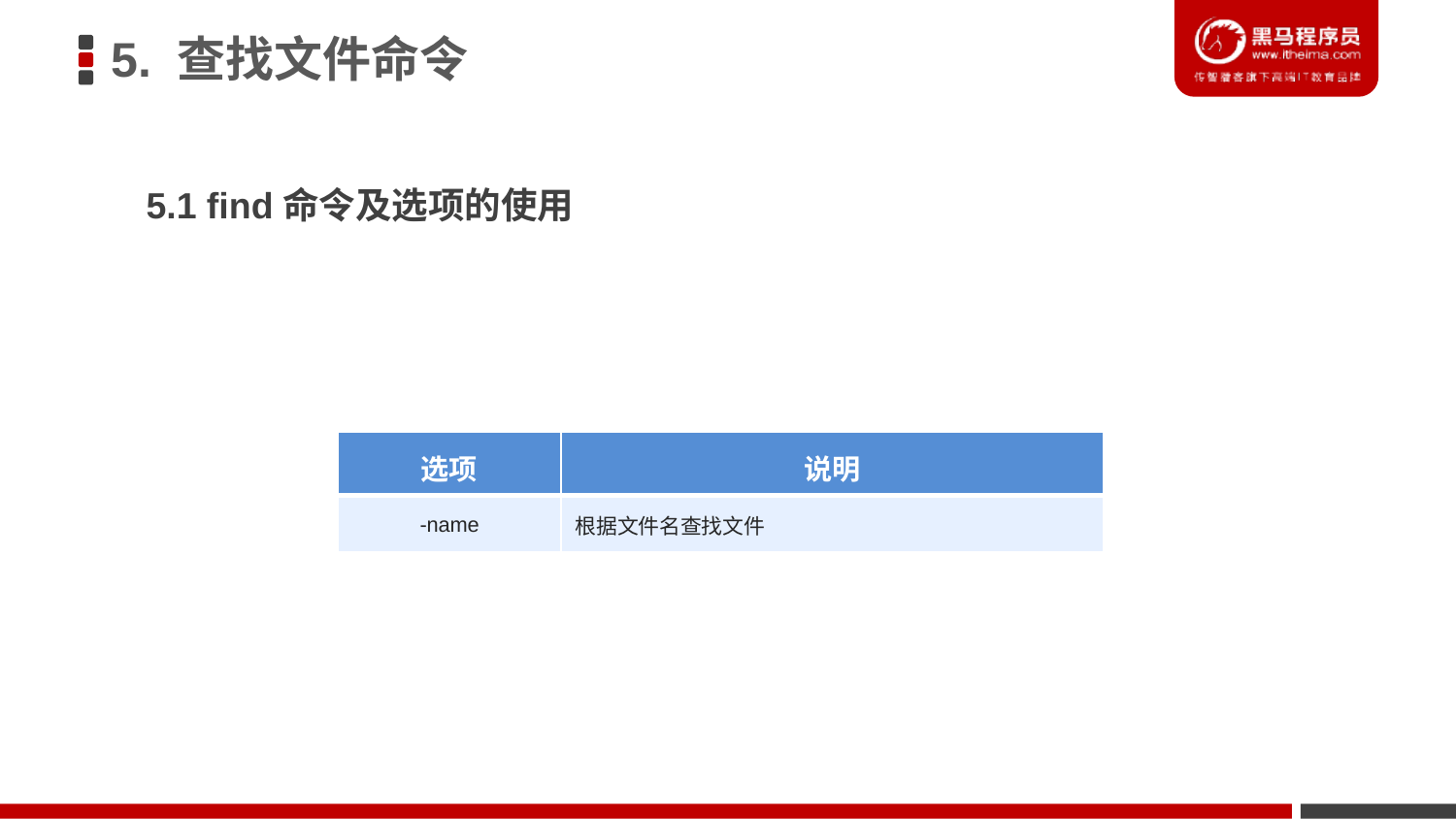

5. 查找文件命令
5.1 find命令及选项的使用
| 选项 | 说明 |
| --- | --- |
| -name | 根据文件名查找文件 |